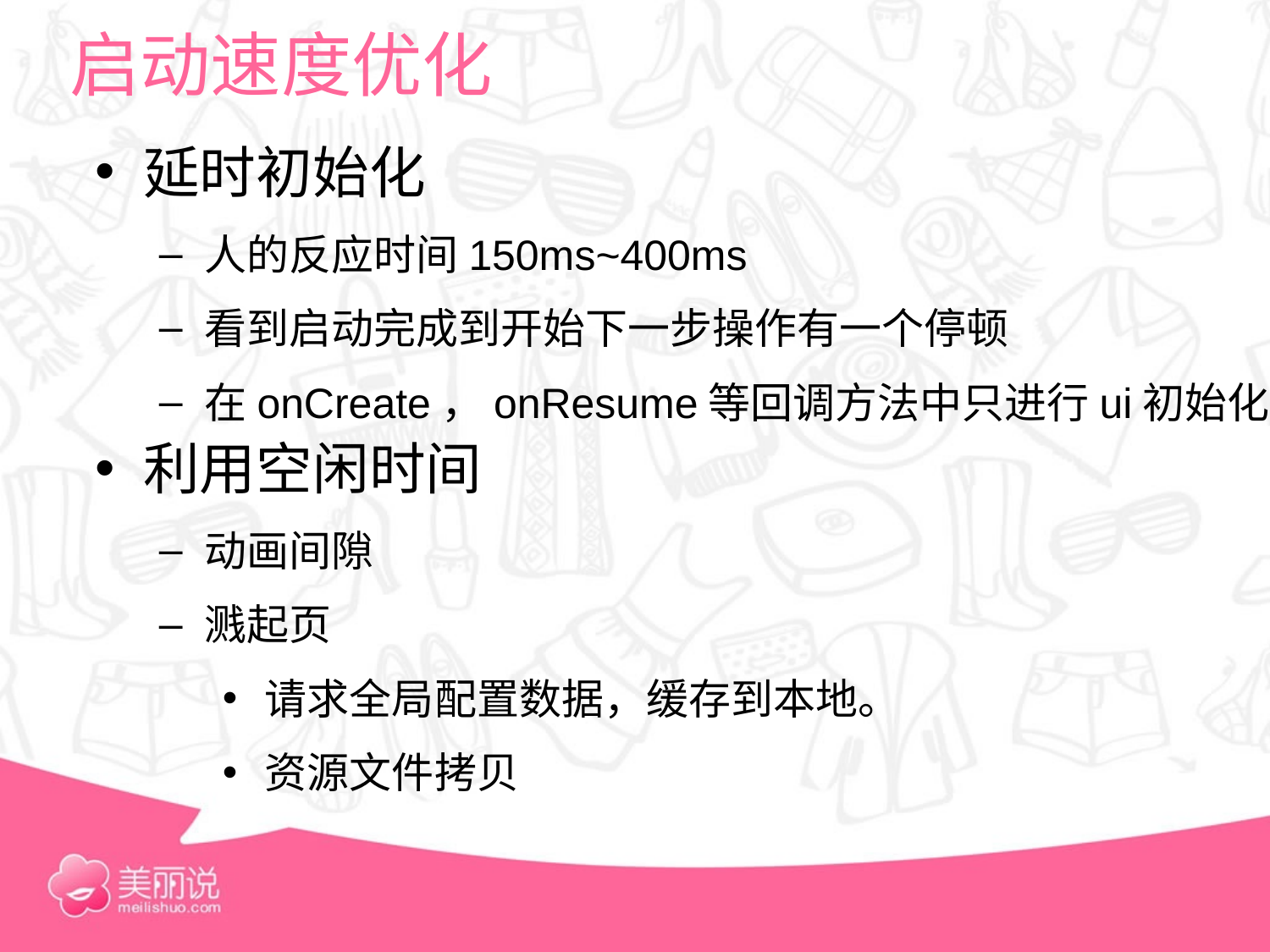

# 启动速度优化
延时初始化
人的反应时间150ms~400ms
看到启动完成到开始下一步操作有一个停顿
在onCreate，onResume等回调方法中只进行ui初始化
利用空闲时间
动画间隙
溅起页
请求全局配置数据，缓存到本地。
资源文件拷贝